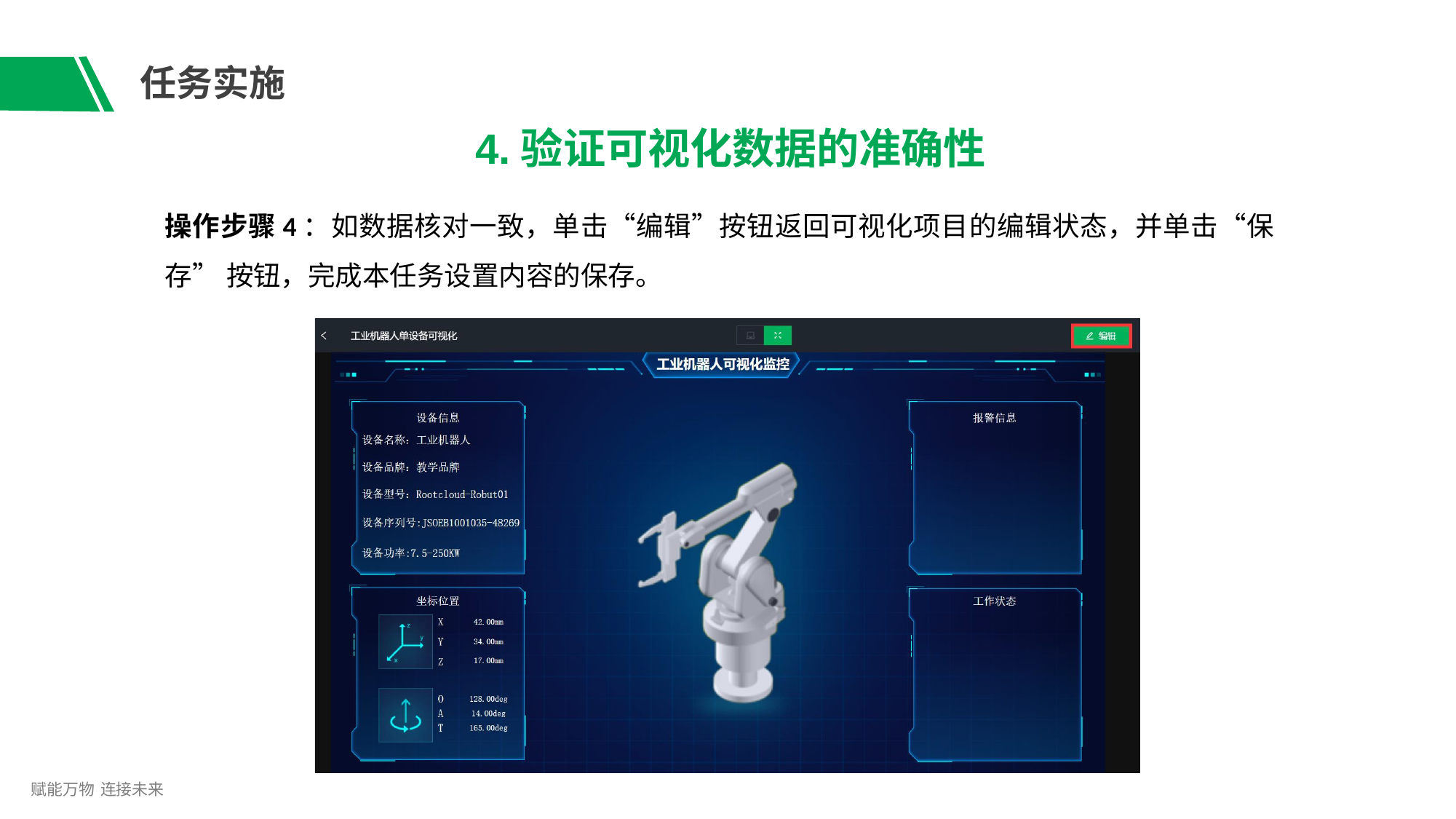

# 任务实施
4.验证可视化数据的准确性
操作步骤4：如数据核对一致，单击“编辑”按钮返回可视化项目的编辑状态，并单击“保存” 按钮，完成本任务设置内容的保存。

赋能万物 连接未来